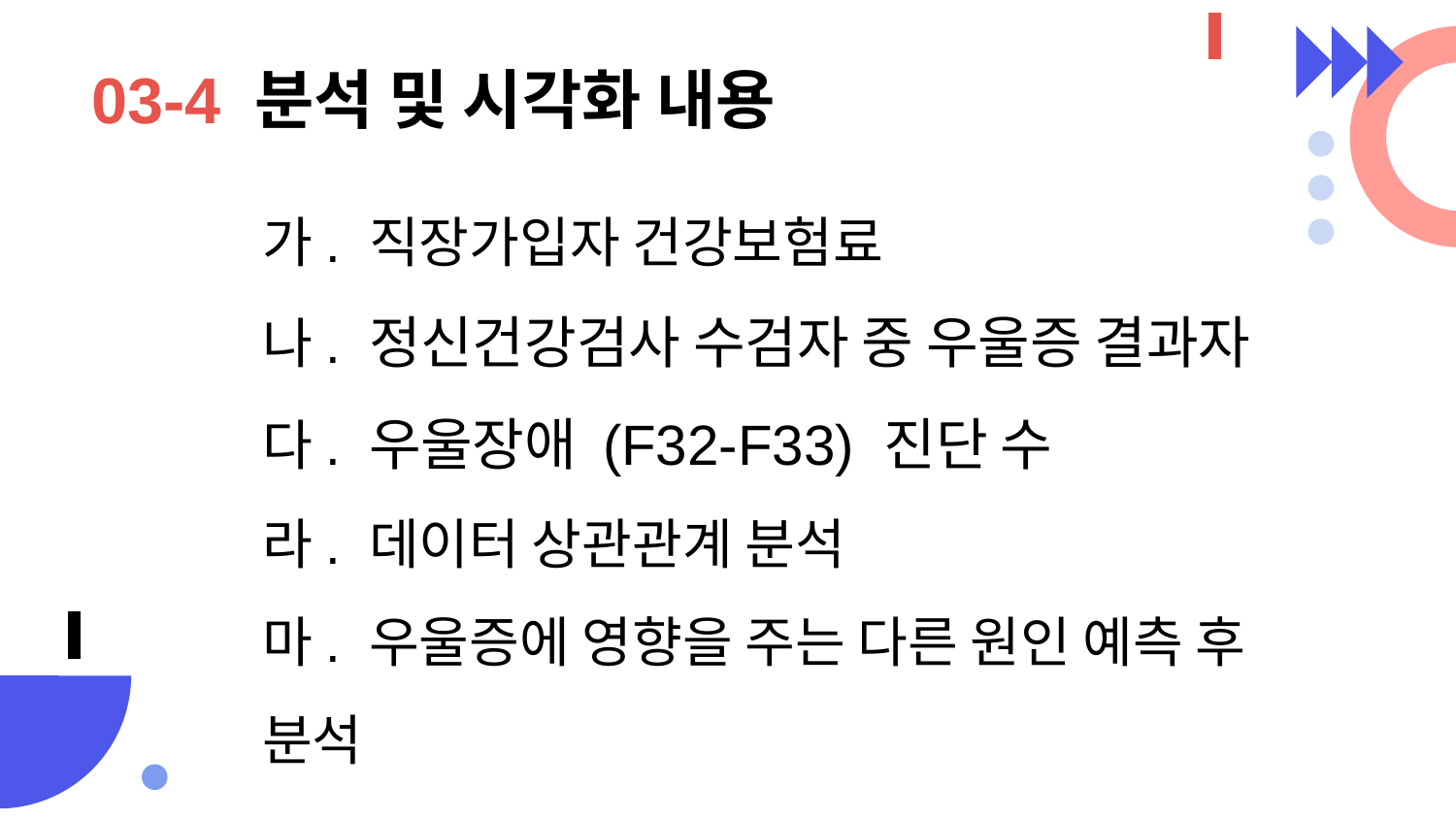

# 03-4 분석 및 시각화 내용
가. 직장가입자 건강보험료
나. 정신건강검사 수검자 중 우울증 결과자
다. 우울장애 (F32-F33) 진단 수
라. 데이터 상관관계 분석
마. 우울증에 영향을 주는 다른 원인 예측 후 분석